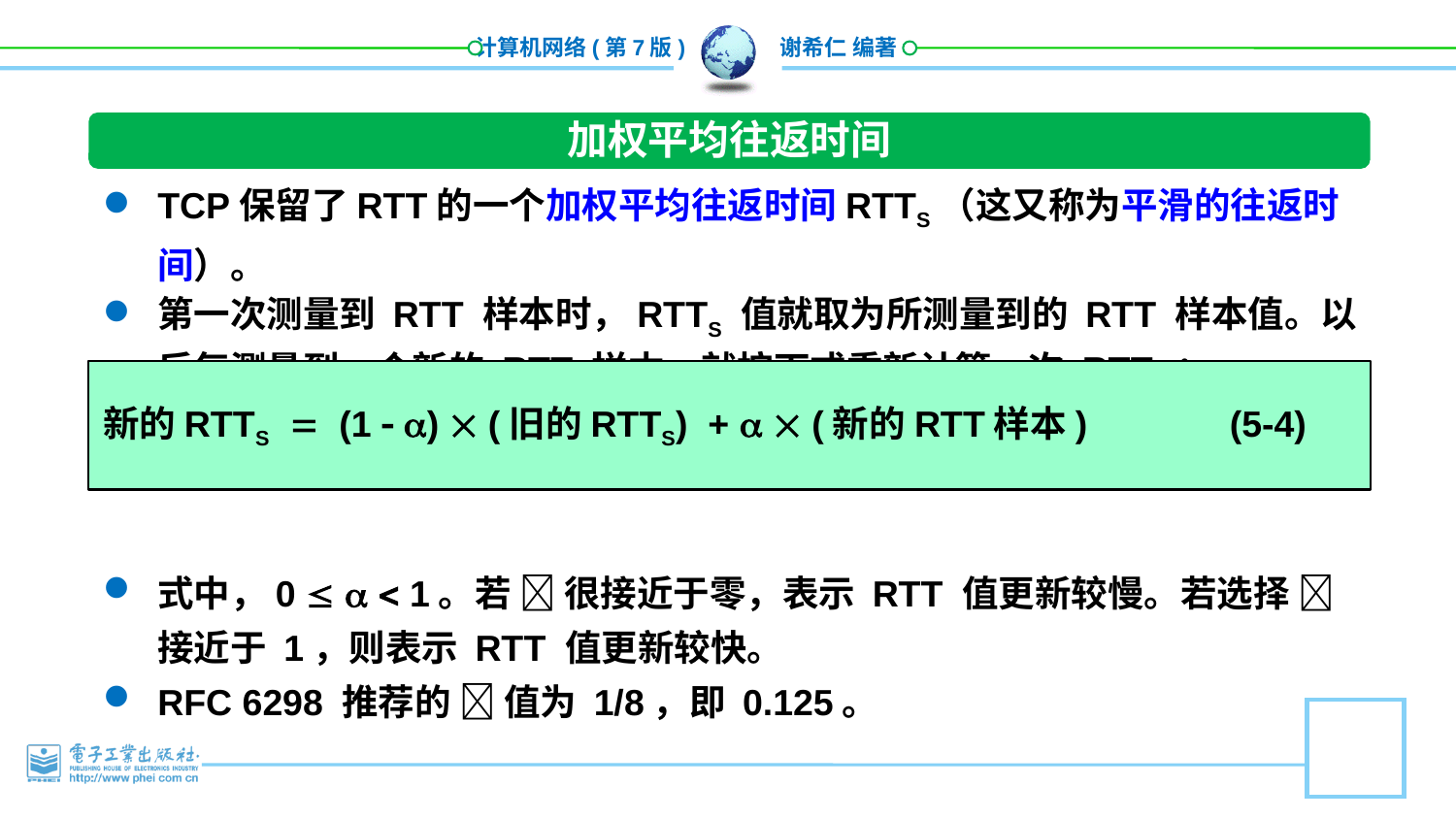

加权平均往返时间

TCP保留了RTT的一个加权平均往返时间RTTS（这又称为平滑的往返时间）。
第一次测量到 RTT 样本时，RTTS 值就取为所测量到的 RTT 样本值。以后每测量到一个新的 RTT 样本，就按下式重新计算一次 RTTS：

式中，0 ≤ α < 1。若 α 很接近于零，表示 RTT 值更新较慢。若选择 α 接近于 1，则表示 RTT 值更新较快。
RFC 6298 推荐的 α 值为 1/8，即 0.125。
新的RTTS  =  (1 − α) × (旧的RTTS)  + α × (新的RTT样本)              (5-4)